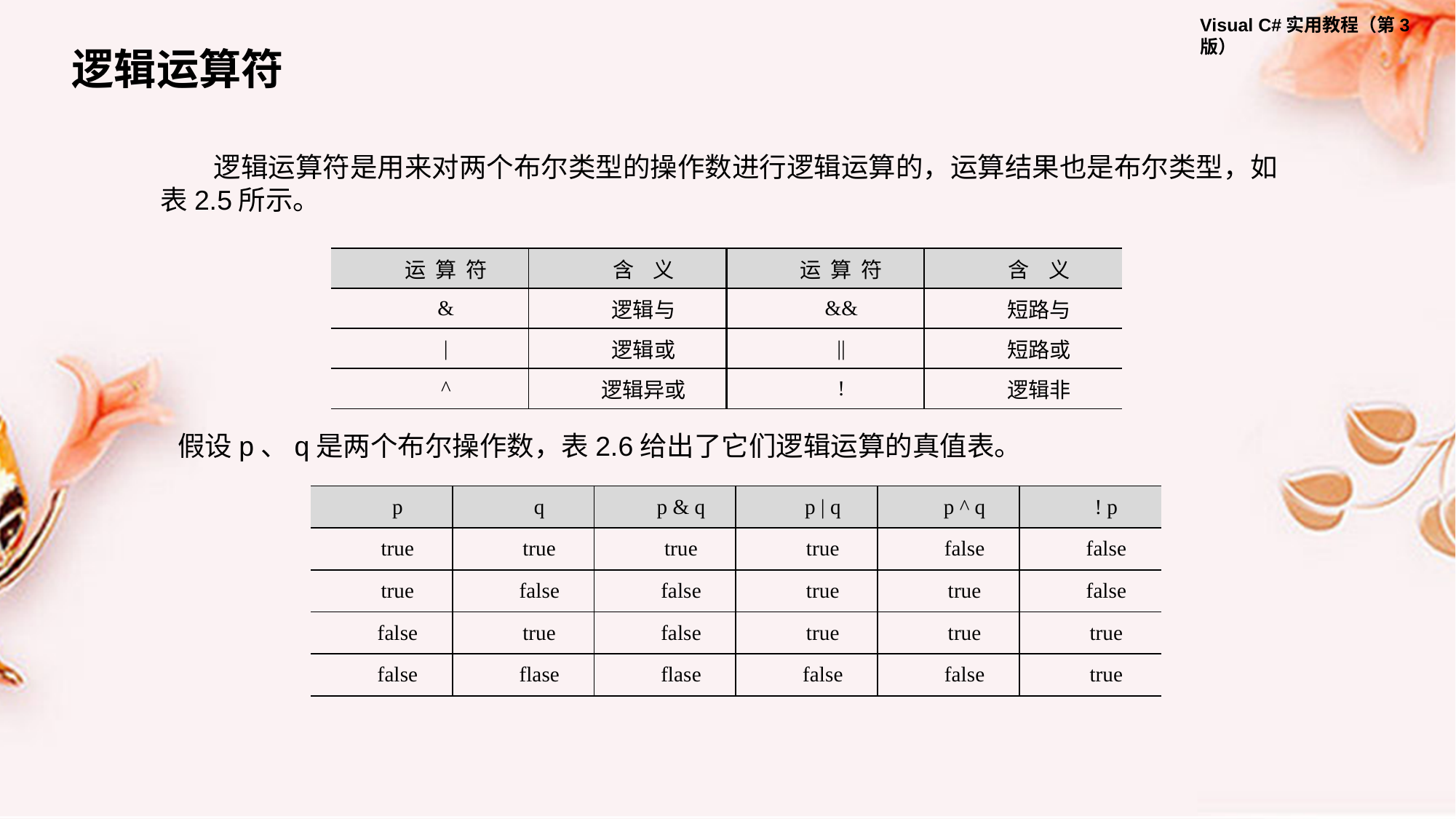

逻辑运算符
逻辑运算符是用来对两个布尔类型的操作数进行逻辑运算的，运算结果也是布尔类型，如表2.5所示。
| 运 算 符 | 含 义 | 运 算 符 | 含 义 |
| --- | --- | --- | --- |
| & | 逻辑与 | && | 短路与 |
| | | 逻辑或 | || | 短路或 |
| ^ | 逻辑异或 | ! | 逻辑非 |
假设p、q是两个布尔操作数，表2.6给出了它们逻辑运算的真值表。
| p | q | p & q | p | q | p ^ q | ! p |
| --- | --- | --- | --- | --- | --- |
| true | true | true | true | false | false |
| true | false | false | true | true | false |
| false | true | false | true | true | true |
| false | flase | flase | false | false | true |